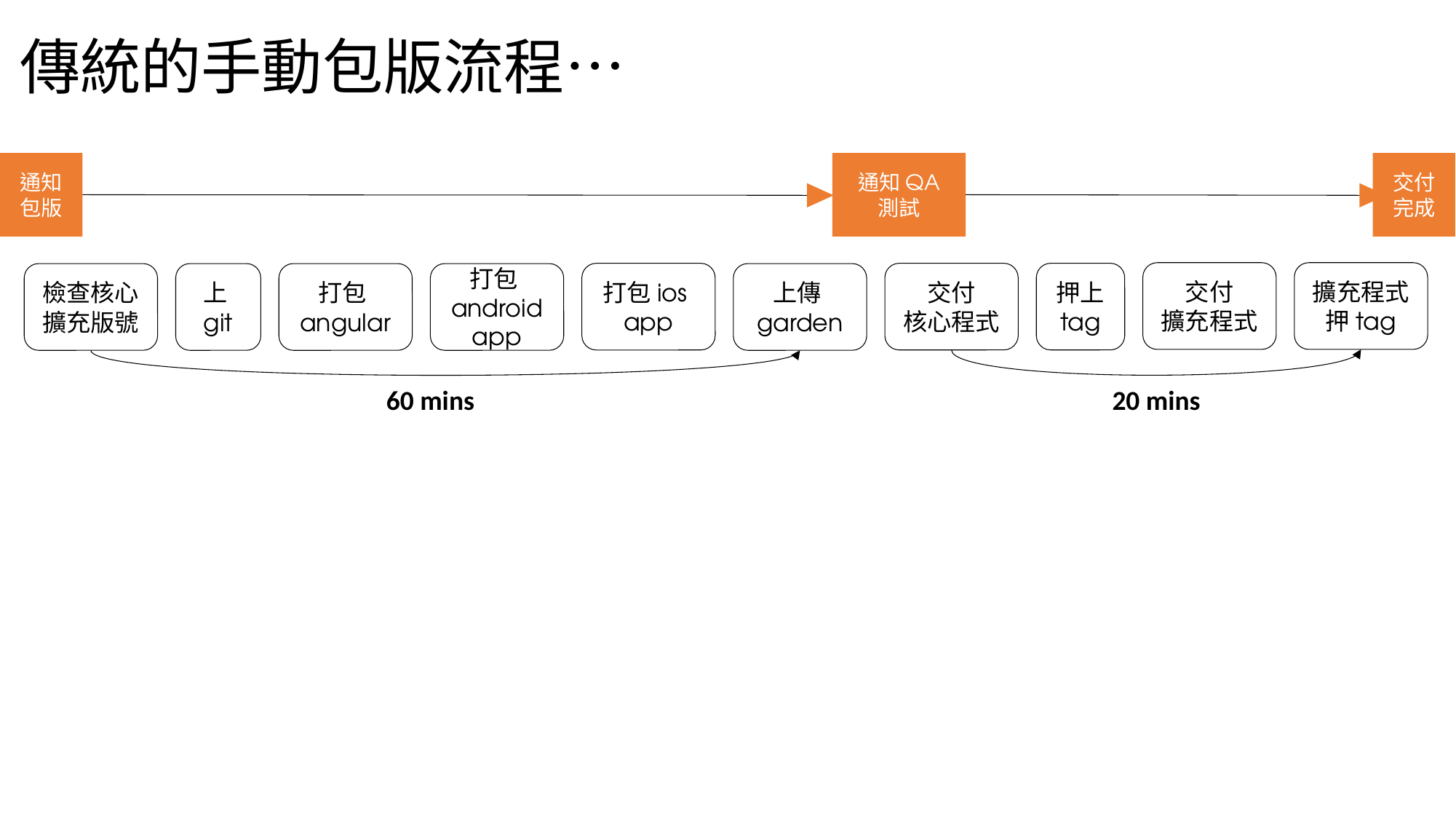

傳統的手動包版流程…
通知包版
通知QA
測試
交付完成

擴充程式
押tag
交付
擴充程式
交付
核心程式
押上
tag
打包ios
app
打包angular
檢查核心
擴充版號
上git
打包android app
上傳garden
60 mins
20 mins